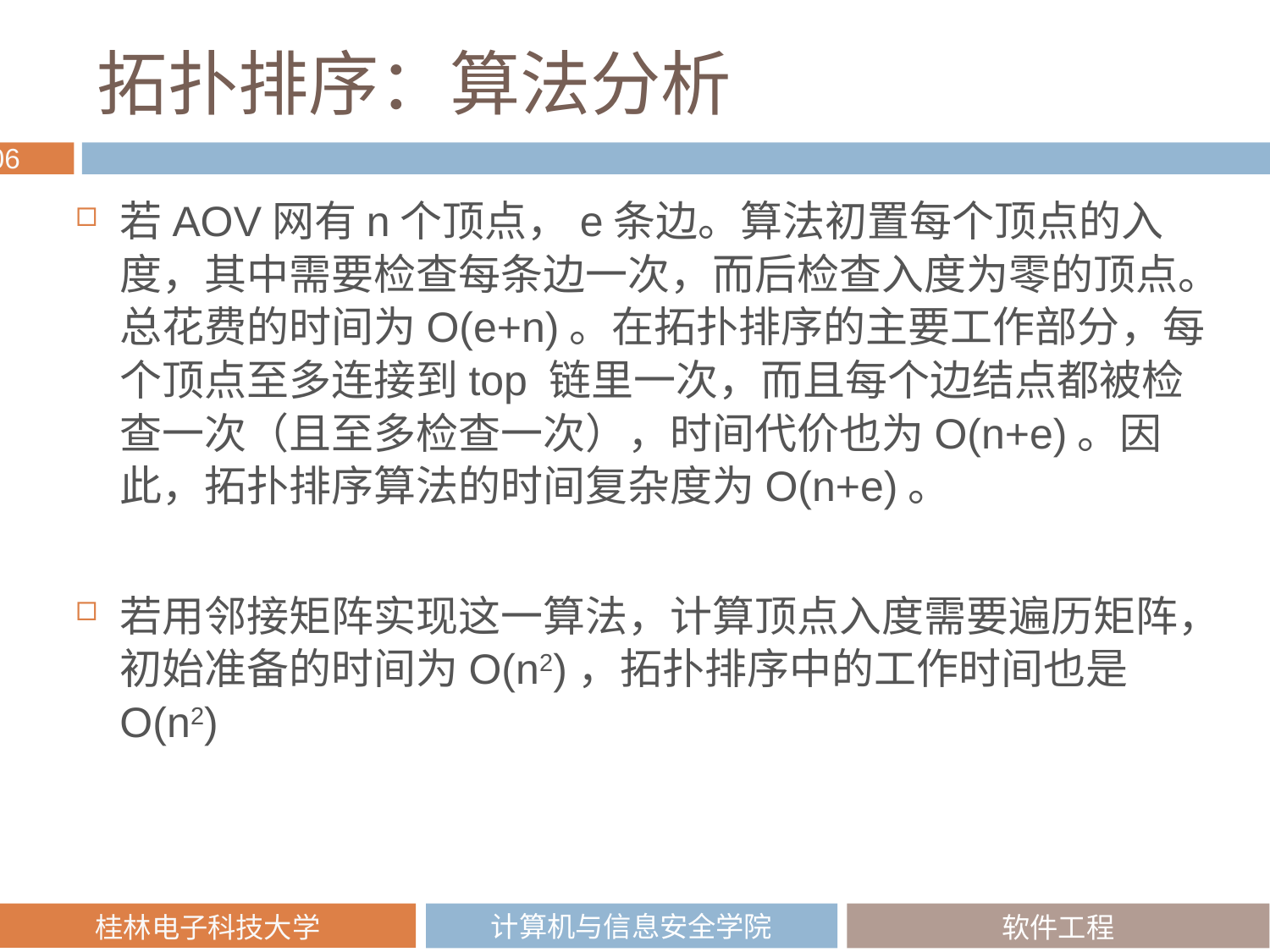

# 拓扑排序：算法分析
若AOV网有n个顶点，e条边。算法初置每个顶点的入度，其中需要检查每条边一次，而后检查入度为零的顶点。总花费的时间为O(e+n)。在拓扑排序的主要工作部分，每个顶点至多连接到top 链里一次，而且每个边结点都被检查一次（且至多检查一次），时间代价也为O(n+e)。因此，拓扑排序算法的时间复杂度为O(n+e)。

若用邻接矩阵实现这一算法，计算顶点入度需要遍历矩阵，初始准备的时间为O(n2)，拓扑排序中的工作时间也是O(n2)